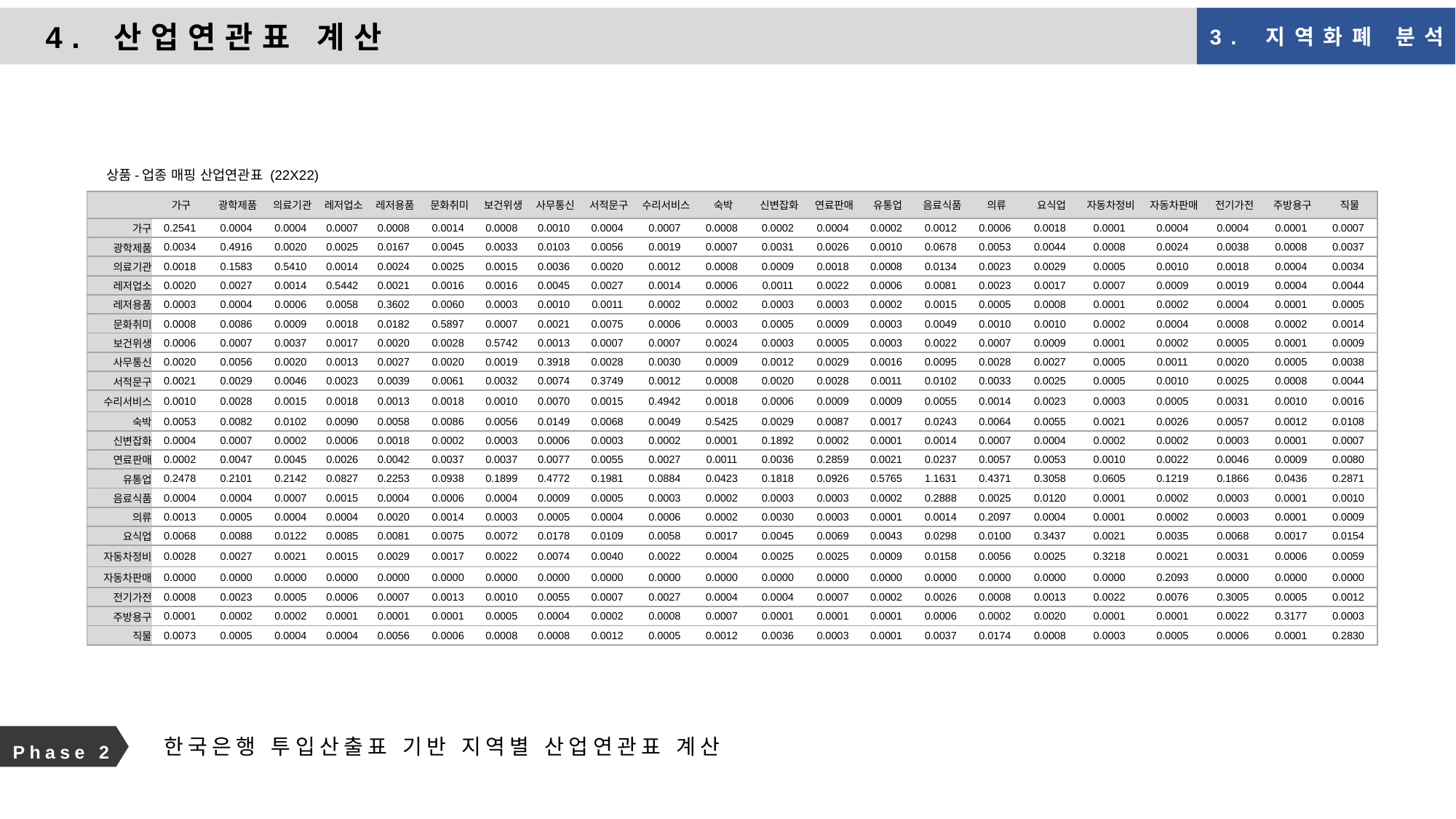

4. 산업연관표 계산
3. 지역화폐 분석
상품-업종 매핑 산업연관표 (22X22)
|  | 가구 | 광학제품 | 의료기관 | 레저업소 | 레저용품 | 문화취미 | 보건위생 | 사무통신 | 서적문구 | 수리서비스 | 숙박 | 신변잡화 | 연료판매 | 유통업 | 음료식품 | 의류 | 요식업 | 자동차정비 | 자동차판매 | 전기가전 | 주방용구 | 직물 |
| --- | --- | --- | --- | --- | --- | --- | --- | --- | --- | --- | --- | --- | --- | --- | --- | --- | --- | --- | --- | --- | --- | --- |
| 가구 | 0.2541 | 0.0004 | 0.0004 | 0.0007 | 0.0008 | 0.0014 | 0.0008 | 0.0010 | 0.0004 | 0.0007 | 0.0008 | 0.0002 | 0.0004 | 0.0002 | 0.0012 | 0.0006 | 0.0018 | 0.0001 | 0.0004 | 0.0004 | 0.0001 | 0.0007 |
| 광학제품 | 0.0034 | 0.4916 | 0.0020 | 0.0025 | 0.0167 | 0.0045 | 0.0033 | 0.0103 | 0.0056 | 0.0019 | 0.0007 | 0.0031 | 0.0026 | 0.0010 | 0.0678 | 0.0053 | 0.0044 | 0.0008 | 0.0024 | 0.0038 | 0.0008 | 0.0037 |
| 의료기관 | 0.0018 | 0.1583 | 0.5410 | 0.0014 | 0.0024 | 0.0025 | 0.0015 | 0.0036 | 0.0020 | 0.0012 | 0.0008 | 0.0009 | 0.0018 | 0.0008 | 0.0134 | 0.0023 | 0.0029 | 0.0005 | 0.0010 | 0.0018 | 0.0004 | 0.0034 |
| 레저업소 | 0.0020 | 0.0027 | 0.0014 | 0.5442 | 0.0021 | 0.0016 | 0.0016 | 0.0045 | 0.0027 | 0.0014 | 0.0006 | 0.0011 | 0.0022 | 0.0006 | 0.0081 | 0.0023 | 0.0017 | 0.0007 | 0.0009 | 0.0019 | 0.0004 | 0.0044 |
| 레저용품 | 0.0003 | 0.0004 | 0.0006 | 0.0058 | 0.3602 | 0.0060 | 0.0003 | 0.0010 | 0.0011 | 0.0002 | 0.0002 | 0.0003 | 0.0003 | 0.0002 | 0.0015 | 0.0005 | 0.0008 | 0.0001 | 0.0002 | 0.0004 | 0.0001 | 0.0005 |
| 문화취미 | 0.0008 | 0.0086 | 0.0009 | 0.0018 | 0.0182 | 0.5897 | 0.0007 | 0.0021 | 0.0075 | 0.0006 | 0.0003 | 0.0005 | 0.0009 | 0.0003 | 0.0049 | 0.0010 | 0.0010 | 0.0002 | 0.0004 | 0.0008 | 0.0002 | 0.0014 |
| 보건위생 | 0.0006 | 0.0007 | 0.0037 | 0.0017 | 0.0020 | 0.0028 | 0.5742 | 0.0013 | 0.0007 | 0.0007 | 0.0024 | 0.0003 | 0.0005 | 0.0003 | 0.0022 | 0.0007 | 0.0009 | 0.0001 | 0.0002 | 0.0005 | 0.0001 | 0.0009 |
| 사무통신 | 0.0020 | 0.0056 | 0.0020 | 0.0013 | 0.0027 | 0.0020 | 0.0019 | 0.3918 | 0.0028 | 0.0030 | 0.0009 | 0.0012 | 0.0029 | 0.0016 | 0.0095 | 0.0028 | 0.0027 | 0.0005 | 0.0011 | 0.0020 | 0.0005 | 0.0038 |
| 서적문구 | 0.0021 | 0.0029 | 0.0046 | 0.0023 | 0.0039 | 0.0061 | 0.0032 | 0.0074 | 0.3749 | 0.0012 | 0.0008 | 0.0020 | 0.0028 | 0.0011 | 0.0102 | 0.0033 | 0.0025 | 0.0005 | 0.0010 | 0.0025 | 0.0008 | 0.0044 |
| 수리서비스 | 0.0010 | 0.0028 | 0.0015 | 0.0018 | 0.0013 | 0.0018 | 0.0010 | 0.0070 | 0.0015 | 0.4942 | 0.0018 | 0.0006 | 0.0009 | 0.0009 | 0.0055 | 0.0014 | 0.0023 | 0.0003 | 0.0005 | 0.0031 | 0.0010 | 0.0016 |
| 숙박 | 0.0053 | 0.0082 | 0.0102 | 0.0090 | 0.0058 | 0.0086 | 0.0056 | 0.0149 | 0.0068 | 0.0049 | 0.5425 | 0.0029 | 0.0087 | 0.0017 | 0.0243 | 0.0064 | 0.0055 | 0.0021 | 0.0026 | 0.0057 | 0.0012 | 0.0108 |
| 신변잡화 | 0.0004 | 0.0007 | 0.0002 | 0.0006 | 0.0018 | 0.0002 | 0.0003 | 0.0006 | 0.0003 | 0.0002 | 0.0001 | 0.1892 | 0.0002 | 0.0001 | 0.0014 | 0.0007 | 0.0004 | 0.0002 | 0.0002 | 0.0003 | 0.0001 | 0.0007 |
| 연료판매 | 0.0002 | 0.0047 | 0.0045 | 0.0026 | 0.0042 | 0.0037 | 0.0037 | 0.0077 | 0.0055 | 0.0027 | 0.0011 | 0.0036 | 0.2859 | 0.0021 | 0.0237 | 0.0057 | 0.0053 | 0.0010 | 0.0022 | 0.0046 | 0.0009 | 0.0080 |
| 유통업 | 0.2478 | 0.2101 | 0.2142 | 0.0827 | 0.2253 | 0.0938 | 0.1899 | 0.4772 | 0.1981 | 0.0884 | 0.0423 | 0.1818 | 0.0926 | 0.5765 | 1.1631 | 0.4371 | 0.3058 | 0.0605 | 0.1219 | 0.1866 | 0.0436 | 0.2871 |
| 음료식품 | 0.0004 | 0.0004 | 0.0007 | 0.0015 | 0.0004 | 0.0006 | 0.0004 | 0.0009 | 0.0005 | 0.0003 | 0.0002 | 0.0003 | 0.0003 | 0.0002 | 0.2888 | 0.0025 | 0.0120 | 0.0001 | 0.0002 | 0.0003 | 0.0001 | 0.0010 |
| 의류 | 0.0013 | 0.0005 | 0.0004 | 0.0004 | 0.0020 | 0.0014 | 0.0003 | 0.0005 | 0.0004 | 0.0006 | 0.0002 | 0.0030 | 0.0003 | 0.0001 | 0.0014 | 0.2097 | 0.0004 | 0.0001 | 0.0002 | 0.0003 | 0.0001 | 0.0009 |
| 요식업 | 0.0068 | 0.0088 | 0.0122 | 0.0085 | 0.0081 | 0.0075 | 0.0072 | 0.0178 | 0.0109 | 0.0058 | 0.0017 | 0.0045 | 0.0069 | 0.0043 | 0.0298 | 0.0100 | 0.3437 | 0.0021 | 0.0035 | 0.0068 | 0.0017 | 0.0154 |
| 자동차정비 | 0.0028 | 0.0027 | 0.0021 | 0.0015 | 0.0029 | 0.0017 | 0.0022 | 0.0074 | 0.0040 | 0.0022 | 0.0004 | 0.0025 | 0.0025 | 0.0009 | 0.0158 | 0.0056 | 0.0025 | 0.3218 | 0.0021 | 0.0031 | 0.0006 | 0.0059 |
| 자동차판매 | 0.0000 | 0.0000 | 0.0000 | 0.0000 | 0.0000 | 0.0000 | 0.0000 | 0.0000 | 0.0000 | 0.0000 | 0.0000 | 0.0000 | 0.0000 | 0.0000 | 0.0000 | 0.0000 | 0.0000 | 0.0000 | 0.2093 | 0.0000 | 0.0000 | 0.0000 |
| 전기가전 | 0.0008 | 0.0023 | 0.0005 | 0.0006 | 0.0007 | 0.0013 | 0.0010 | 0.0055 | 0.0007 | 0.0027 | 0.0004 | 0.0004 | 0.0007 | 0.0002 | 0.0026 | 0.0008 | 0.0013 | 0.0022 | 0.0076 | 0.3005 | 0.0005 | 0.0012 |
| 주방용구 | 0.0001 | 0.0002 | 0.0002 | 0.0001 | 0.0001 | 0.0001 | 0.0005 | 0.0004 | 0.0002 | 0.0008 | 0.0007 | 0.0001 | 0.0001 | 0.0001 | 0.0006 | 0.0002 | 0.0020 | 0.0001 | 0.0001 | 0.0022 | 0.3177 | 0.0003 |
| 직물 | 0.0073 | 0.0005 | 0.0004 | 0.0004 | 0.0056 | 0.0006 | 0.0008 | 0.0008 | 0.0012 | 0.0005 | 0.0012 | 0.0036 | 0.0003 | 0.0001 | 0.0037 | 0.0174 | 0.0008 | 0.0003 | 0.0005 | 0.0006 | 0.0001 | 0.2830 |
Phase 2
한국은행 투입산출표 기반 지역별 산업연관표 계산